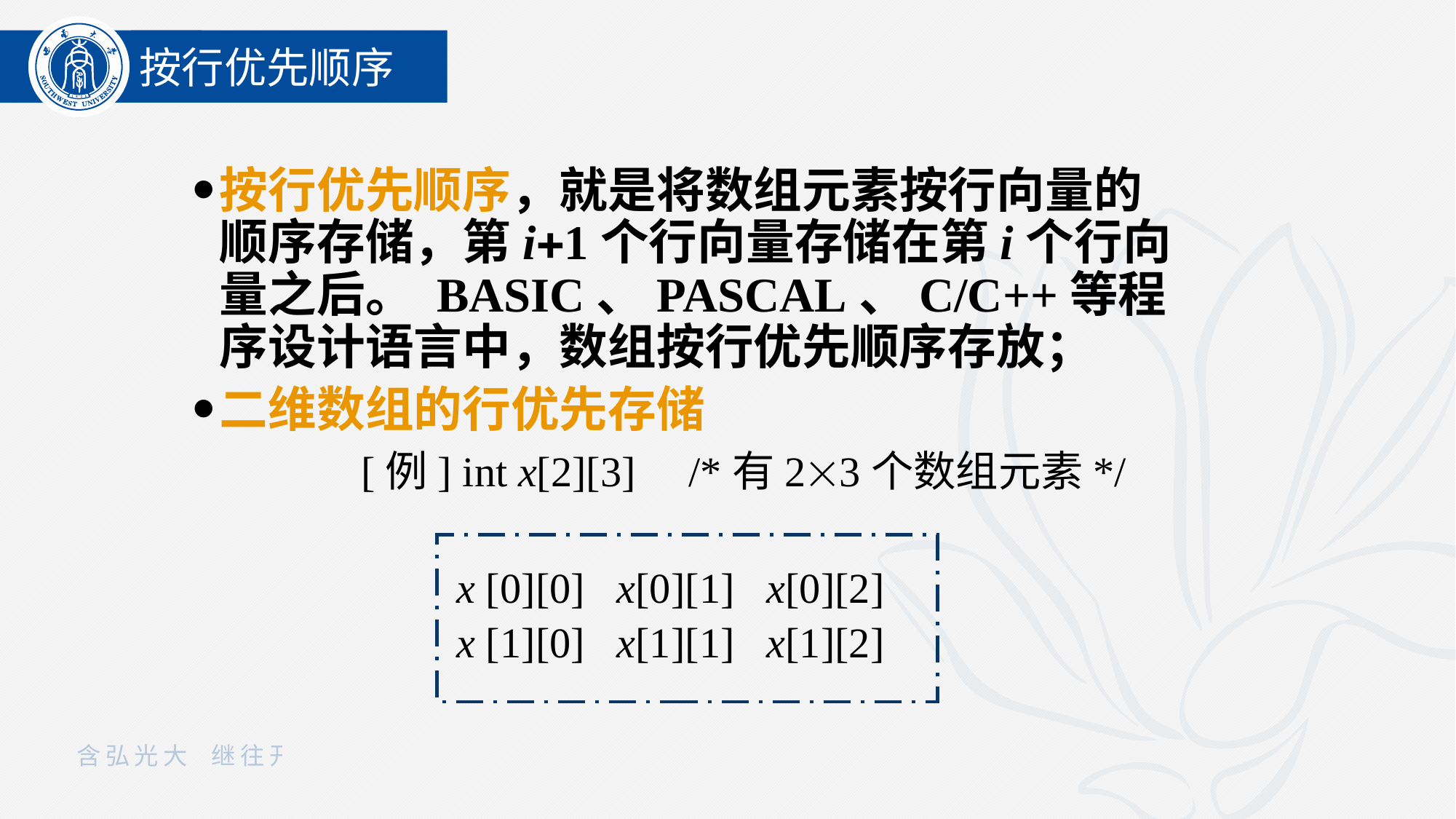

按行优先顺序

按行优先顺序，就是将数组元素按行向量的顺序存储，第i+1个行向量存储在第i个行向量之后。 BASIC、PASCAL、C/C++等程序设计语言中，数组按行优先顺序存放；
二维数组的行优先存储
 [例] int x[2][3]     /*有2×3个数组元素*/

x [0][0]   x[0][1]   x[0][2]
x [1][0]   x[1][1]   x[1][2]